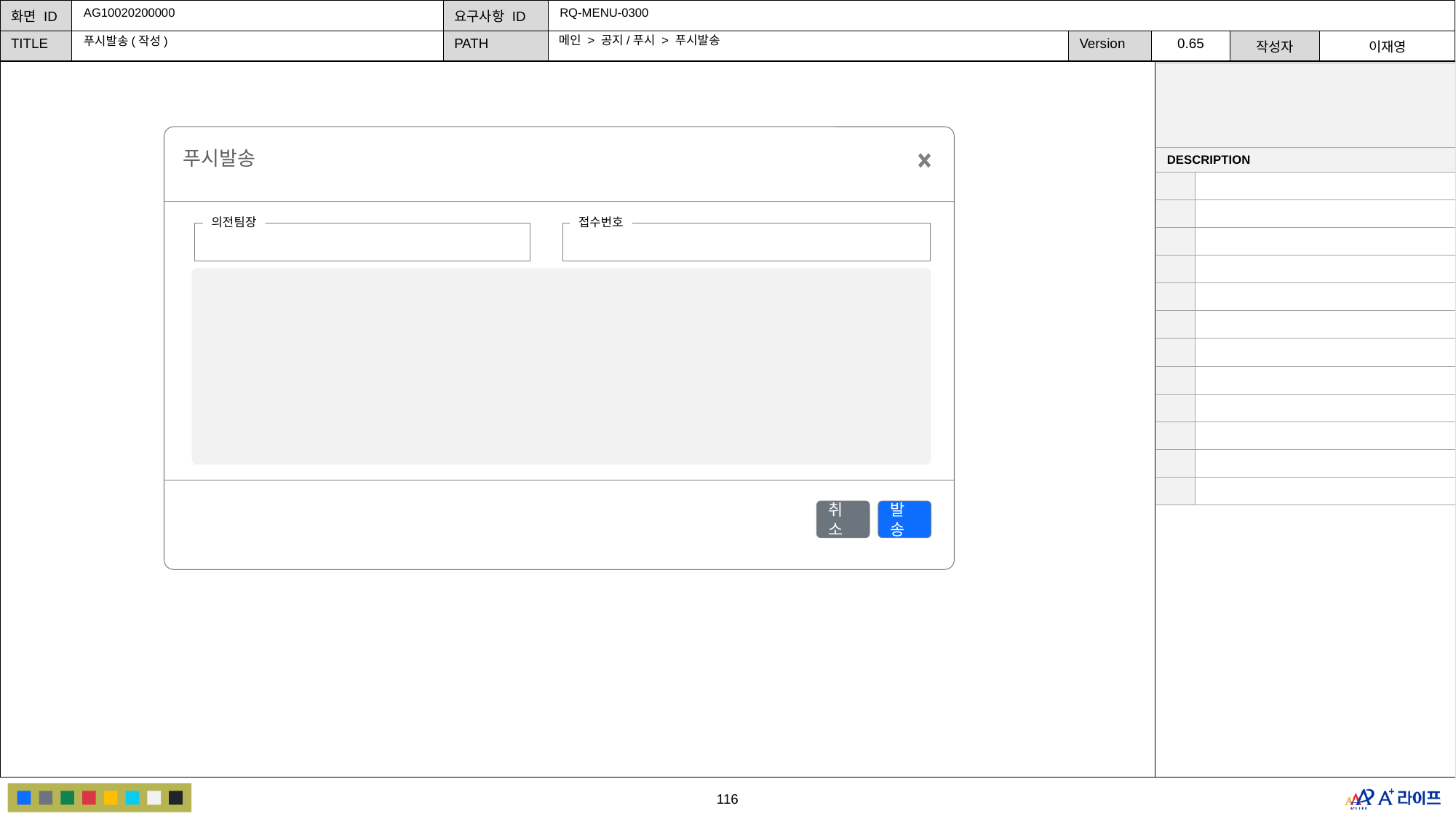

AG10020200000
RQ-MENU-0300
메인 > 공지/푸시 > 푸시발송
푸시발송(작성)
|  |  |
| --- | --- |
| DESCRIPTION |  |
|  |  |
|  |  |
|  |  |
|  |  |
|  |  |
|  |  |
|  |  |
|  |  |
|  |  |
|  |  |
|  |  |
|  |  |
푸시발송

의전팀장
접수번호

취소
발송